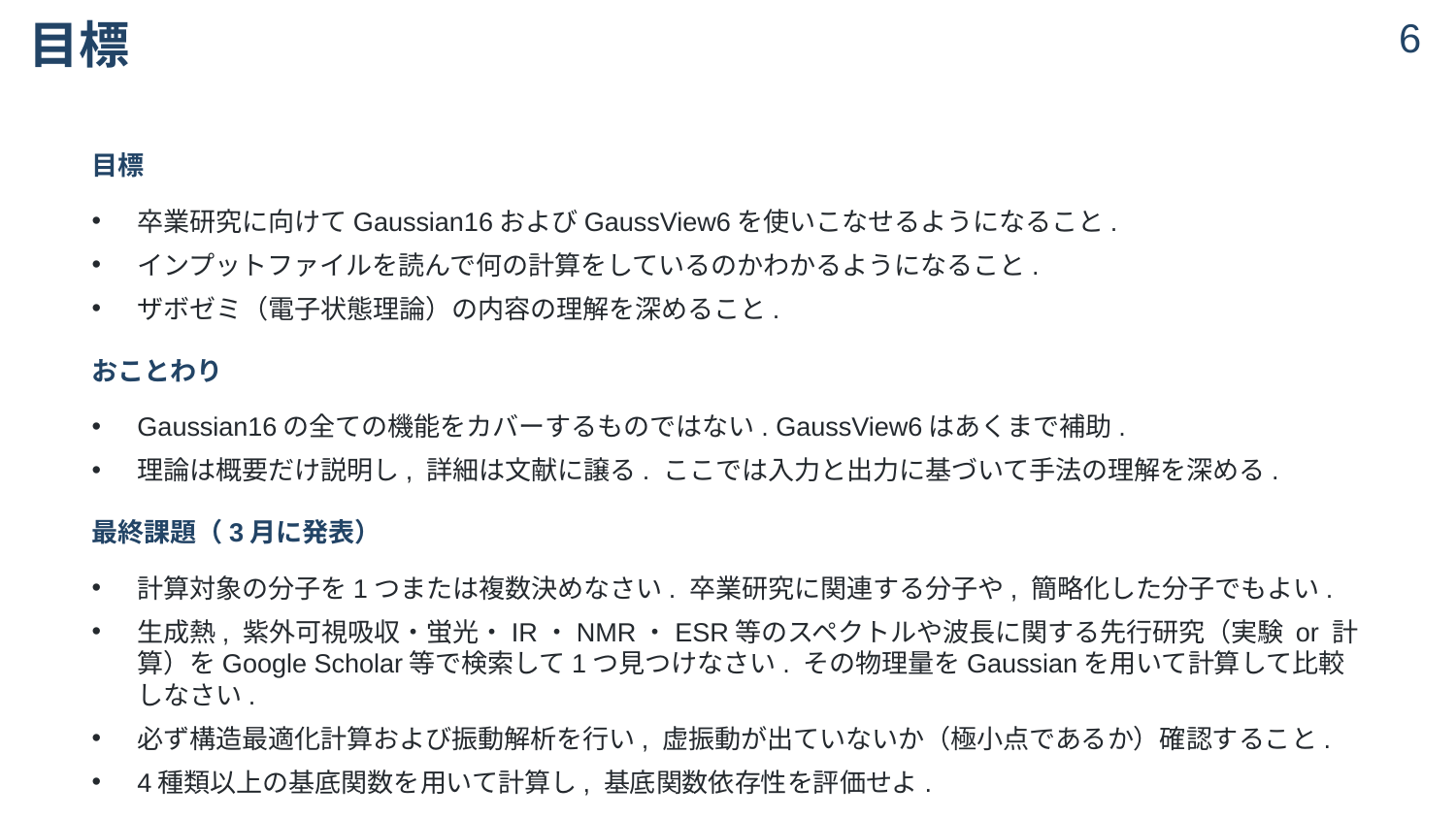

# 目標
6
6
目標
卒業研究に向けてGaussian16およびGaussView6を使いこなせるようになること.
インプットファイルを読んで何の計算をしているのかわかるようになること.
ザボゼミ（電子状態理論）の内容の理解を深めること.
おことわり
Gaussian16の全ての機能をカバーするものではない. GaussView6はあくまで補助.
理論は概要だけ説明し, 詳細は文献に譲る. ここでは入力と出力に基づいて手法の理解を深める.
最終課題（3月に発表）
計算対象の分子を1つまたは複数決めなさい. 卒業研究に関連する分子や, 簡略化した分子でもよい.
生成熱, 紫外可視吸収・蛍光・IR・NMR・ESR等のスペクトルや波長に関する先行研究（実験 or 計算）をGoogle Scholar等で検索して1つ見つけなさい. その物理量をGaussianを用いて計算して比較しなさい.
必ず構造最適化計算および振動解析を行い, 虚振動が出ていないか（極小点であるか）確認すること.
4種類以上の基底関数を用いて計算し, 基底関数依存性を評価せよ.